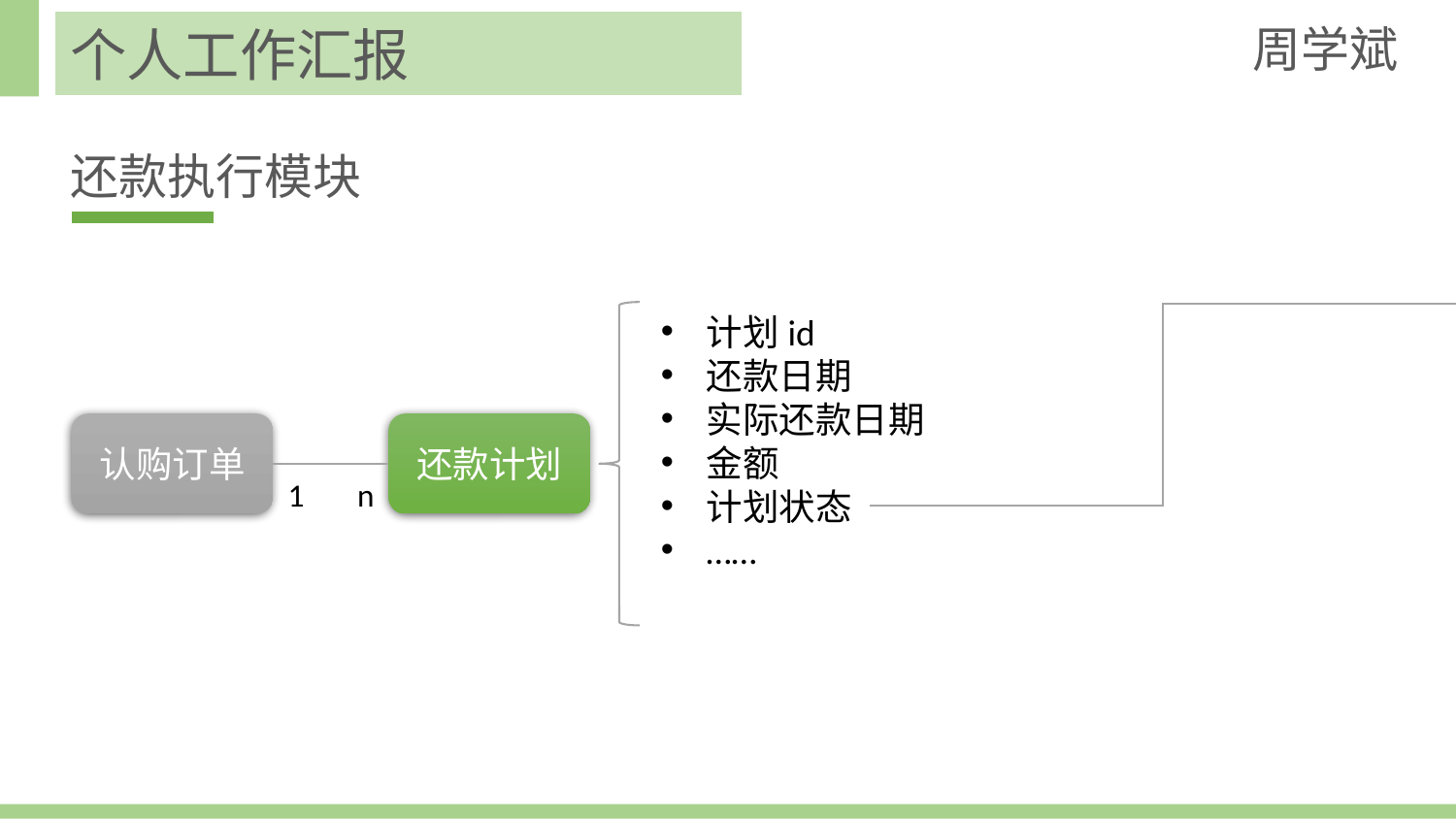

周学斌
个人工作汇报
还款执行模块

计划id
还款日期
实际还款日期
金额
计划状态
……

认购订单
还款计划
1
n